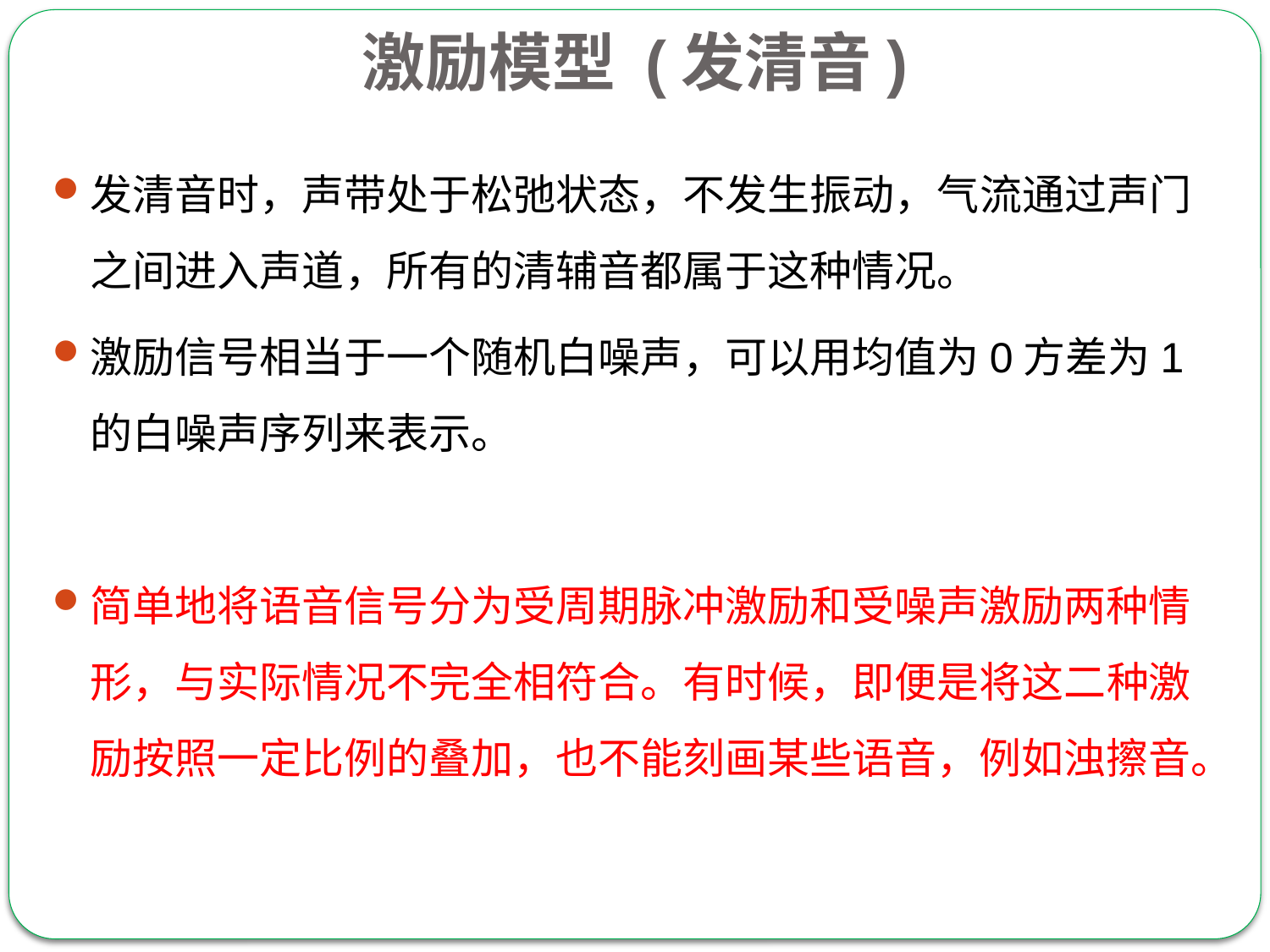

激励模型 (发清音)
发清音时，声带处于松弛状态，不发生振动，气流通过声门之间进入声道，所有的清辅音都属于这种情况。
激励信号相当于一个随机白噪声，可以用均值为0方差为1的白噪声序列来表示。

简单地将语音信号分为受周期脉冲激励和受噪声激励两种情形，与实际情况不完全相符合。有时候，即便是将这二种激励按照一定比例的叠加，也不能刻画某些语音，例如浊擦音。